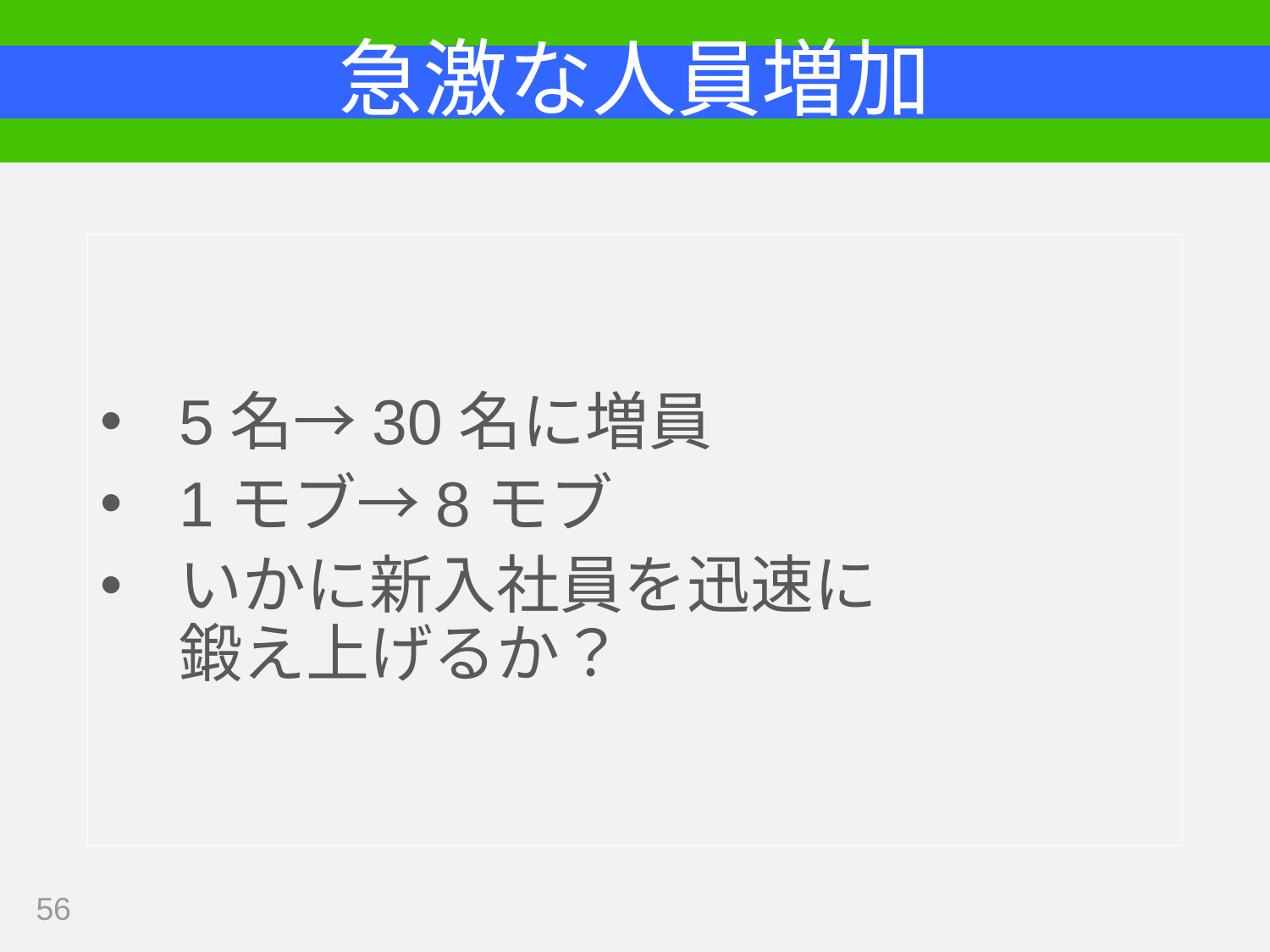

# 急激な人員増加
5名→30名に増員
1モブ→8モブ
いかに新入社員を迅速に
鍛え上げるか？
56